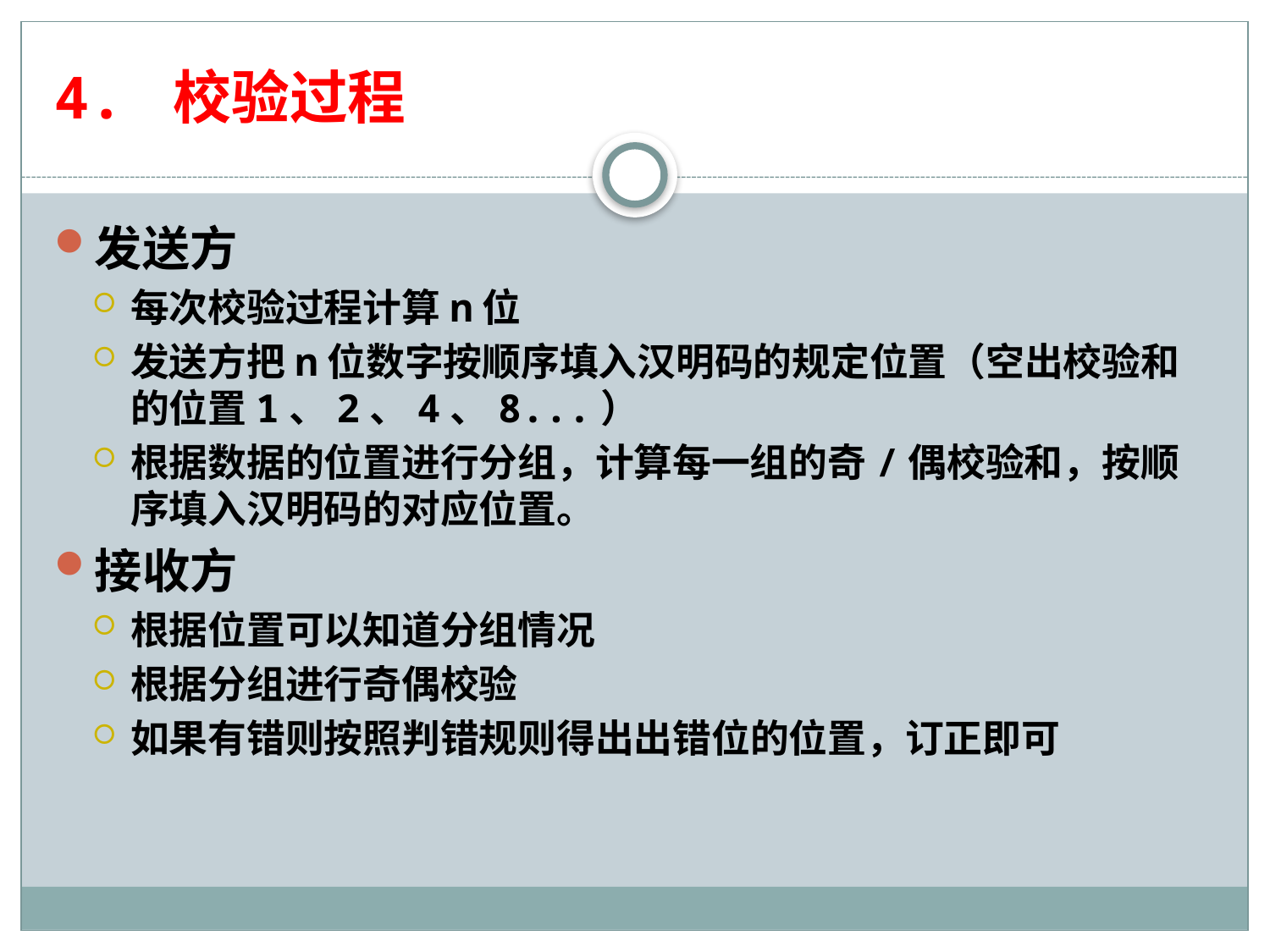

# 4. 校验过程
发送方
每次校验过程计算n位
发送方把n位数字按顺序填入汉明码的规定位置（空出校验和的位置1、2、4、8...）
根据数据的位置进行分组，计算每一组的奇/偶校验和，按顺序填入汉明码的对应位置。
接收方
根据位置可以知道分组情况
根据分组进行奇偶校验
如果有错则按照判错规则得出出错位的位置，订正即可